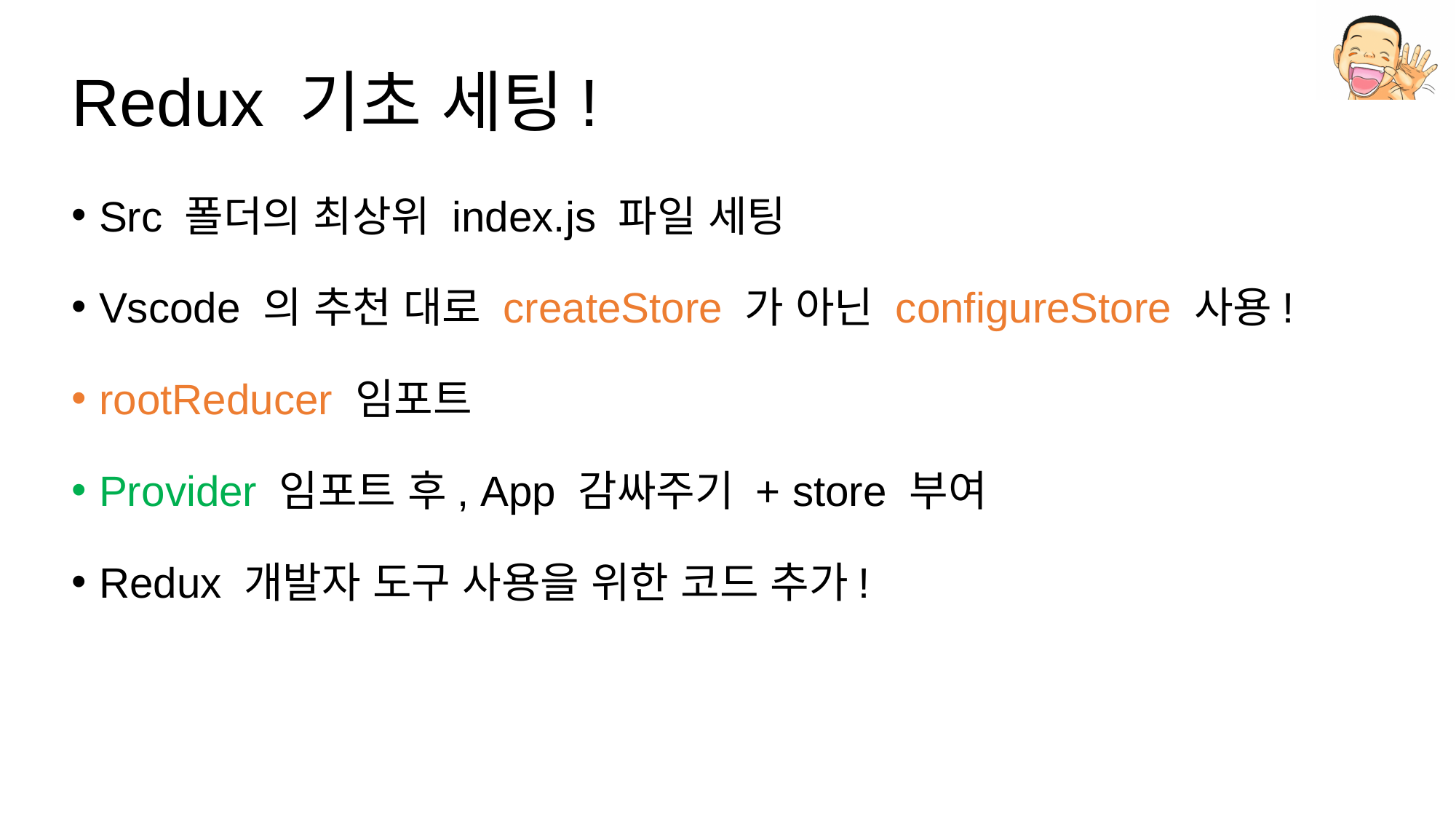

# Redux 기초 세팅!
Src 폴더의 최상위 index.js 파일 세팅
Vscode 의 추천 대로 createStore 가 아닌 configureStore 사용!
rootReducer 임포트
Provider 임포트 후, App 감싸주기 + store 부여
Redux 개발자 도구 사용을 위한 코드 추가!